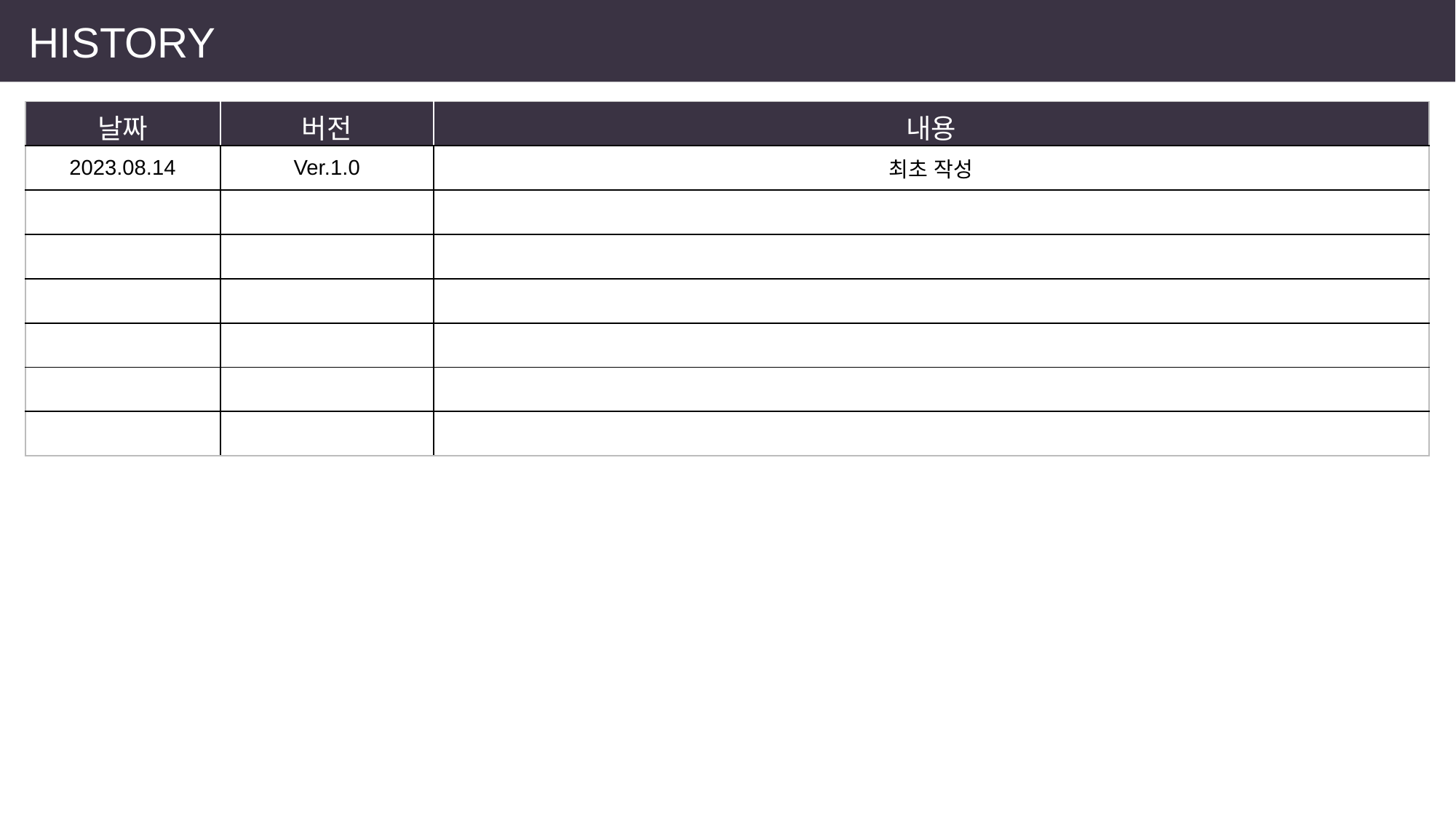

HISTORY
| 날짜 | 버전 | 내용 |
| --- | --- | --- |
| 2023.08.14 | Ver.1.0 | 최초 작성 |
|  |  |  |
|  |  |  |
|  |  |  |
|  |  |  |
|  |  |  |
|  |  |  |